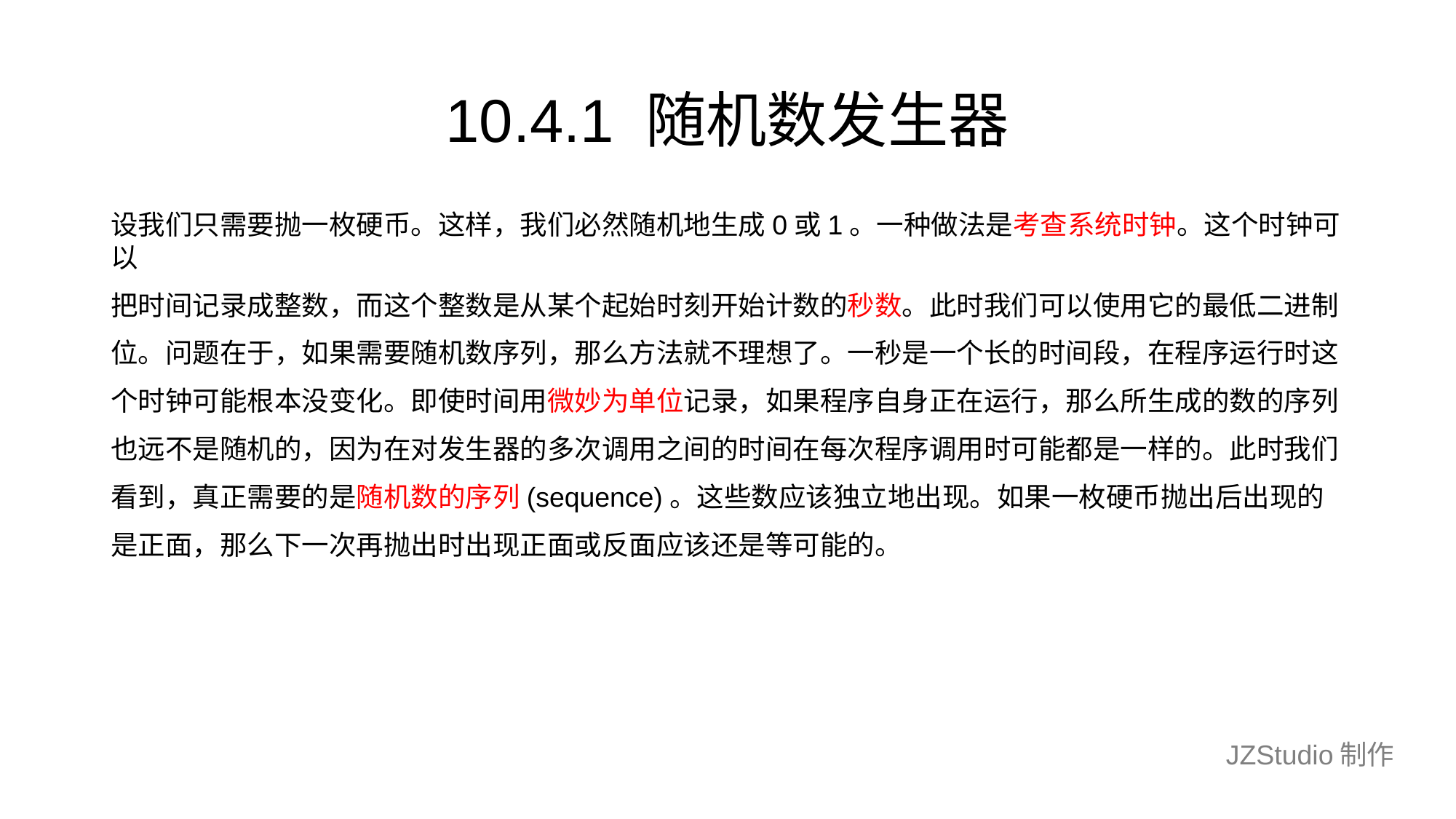

# 10.4.1 随机数发生器
设我们只需要抛一枚硬币。这样，我们必然随机地生成0或1。一种做法是考查系统时钟。这个时钟可以
把时间记录成整数，而这个整数是从某个起始时刻开始计数的秒数。此时我们可以使用它的最低二进制
位。问题在于，如果需要随机数序列，那么方法就不理想了。一秒是一个长的时间段，在程序运行时这
个时钟可能根本没变化。即使时间用微妙为单位记录，如果程序自身正在运行，那么所生成的数的序列
也远不是随机的，因为在对发生器的多次调用之间的时间在每次程序调用时可能都是一样的。此时我们
看到，真正需要的是随机数的序列(sequence)。这些数应该独立地出现。如果一枚硬币抛出后出现的
是正面，那么下一次再抛出时出现正面或反面应该还是等可能的。